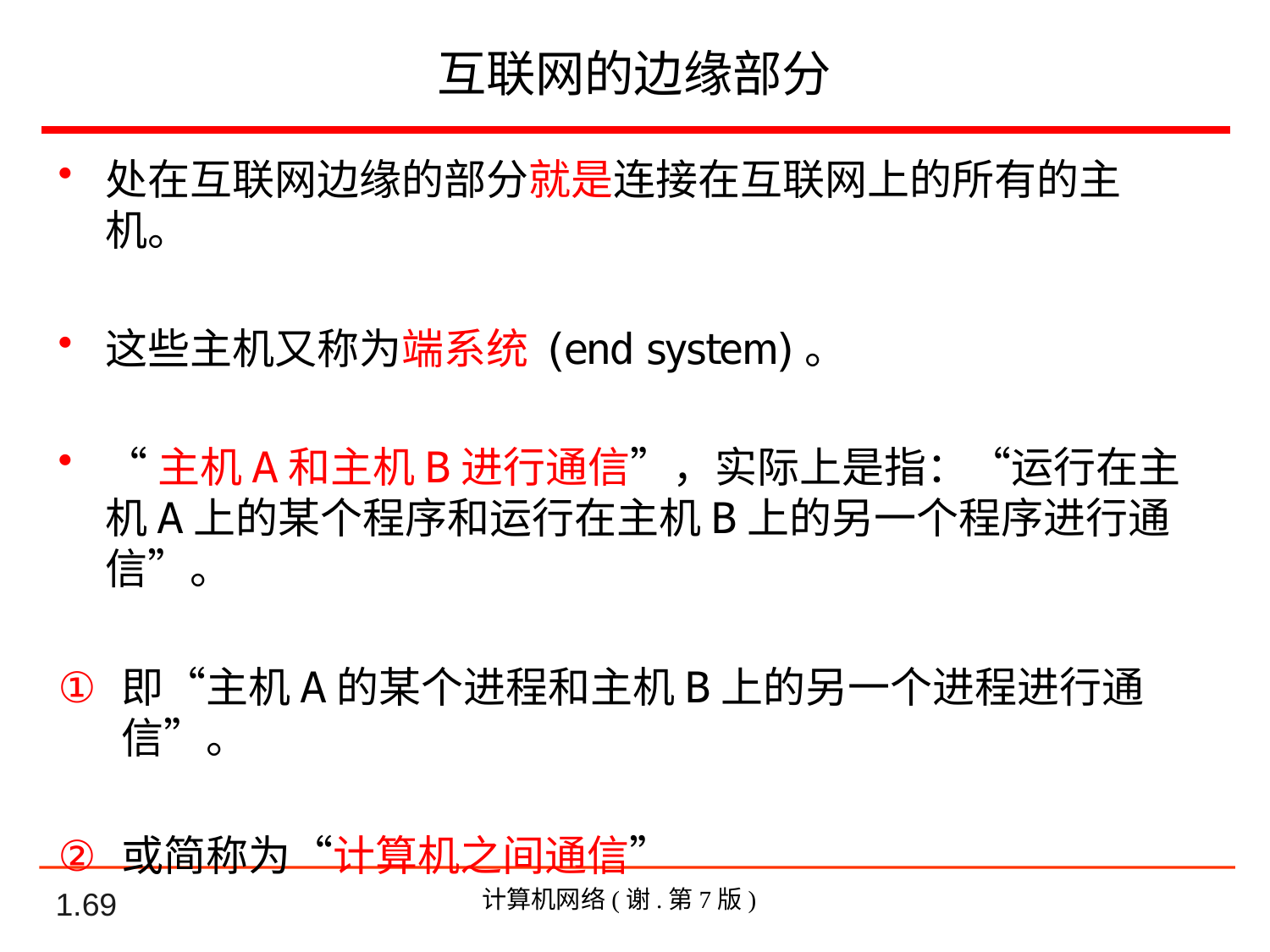

# 互联网的边缘部分
处在互联网边缘的部分就是连接在互联网上的所有的主机。

这些主机又称为端系统 (end system)。

“主机A和主机B进行通信”，实际上是指：“运行在主机A上的某个程序和运行在主机B上的另一个程序进行通信”。

即“主机A的某个进程和主机B上的另一个进程进行通信”。

或简称为“计算机之间通信”